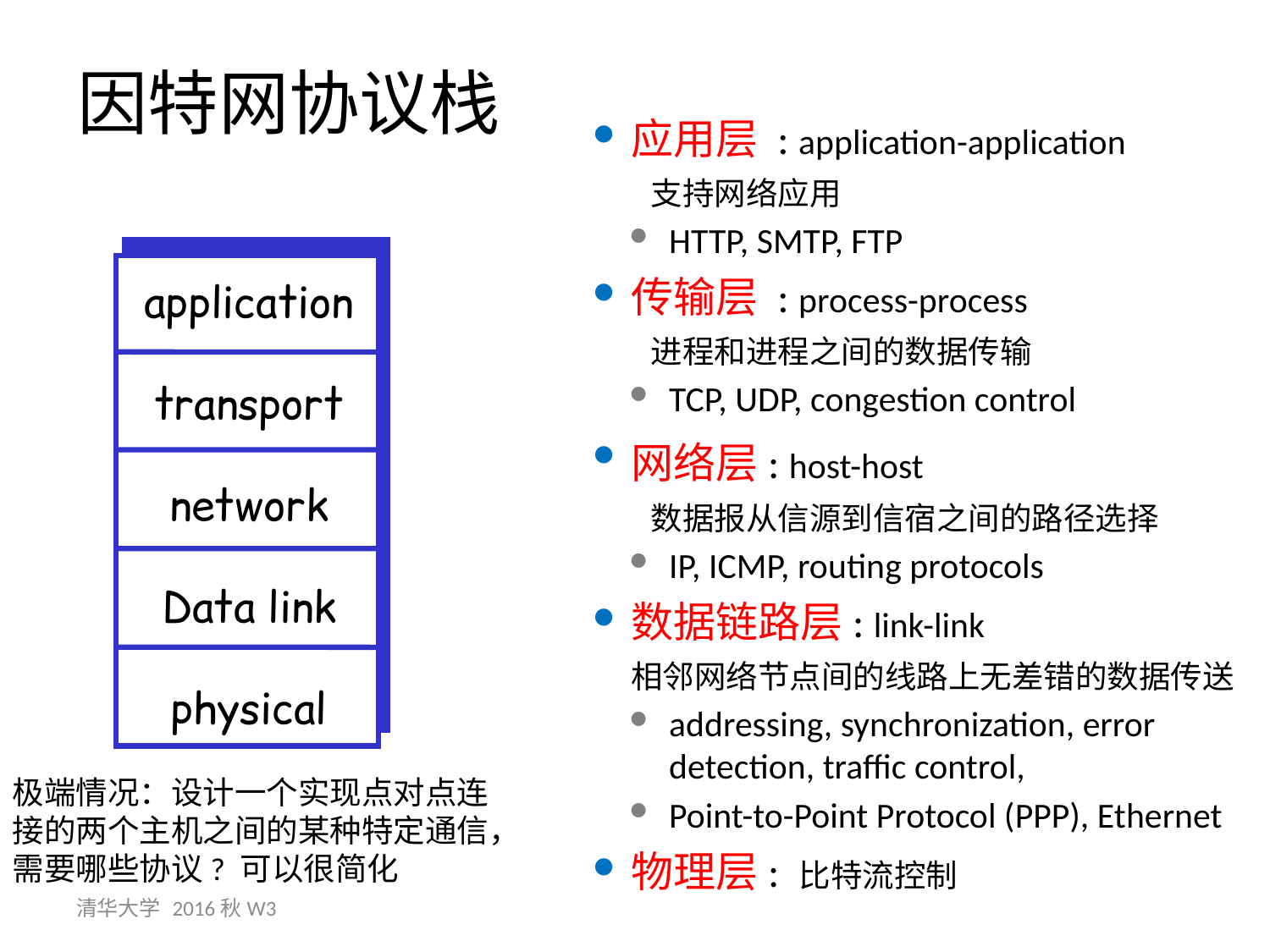

因特网协议栈
应用层 : application-application
       支持网络应用
HTTP, SMTP, FTP
传输层 : process-process
       进程和进程之间的数据传输
TCP, UDP, congestion control
网络层: host-host
       数据报从信源到信宿之间的路径选择
IP, ICMP, routing protocols
数据链路层: link-link
	相邻网络节点间的线路上无差错的数据传送
addressing, synchronization, error detection, traffic control,
Point-to-Point Protocol (PPP), Ethernet
物理层: 比特流控制

application

transport

network

Data link

physical

极端情况：设计一个实现点对点连接的两个主机之间的某种特定通信，需要哪些协议? 可以很简化
清华大学 2016秋W3
20